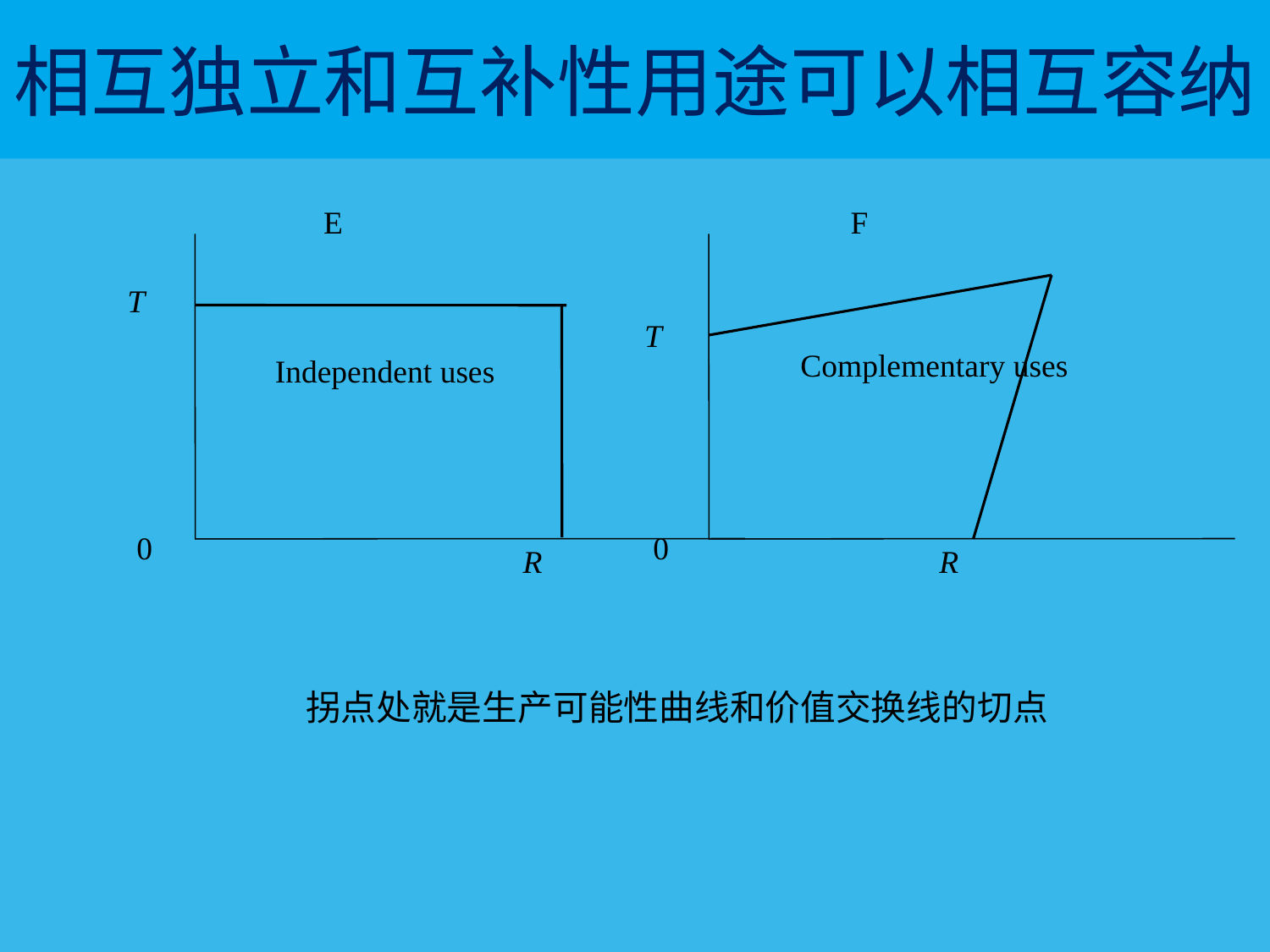

# 相互独立和互补性用途可以相互容纳
E

T

Independent uses
0

R

F

T

Complementary uses
0

R

拐点处就是生产可能性曲线和价值交换线的切点